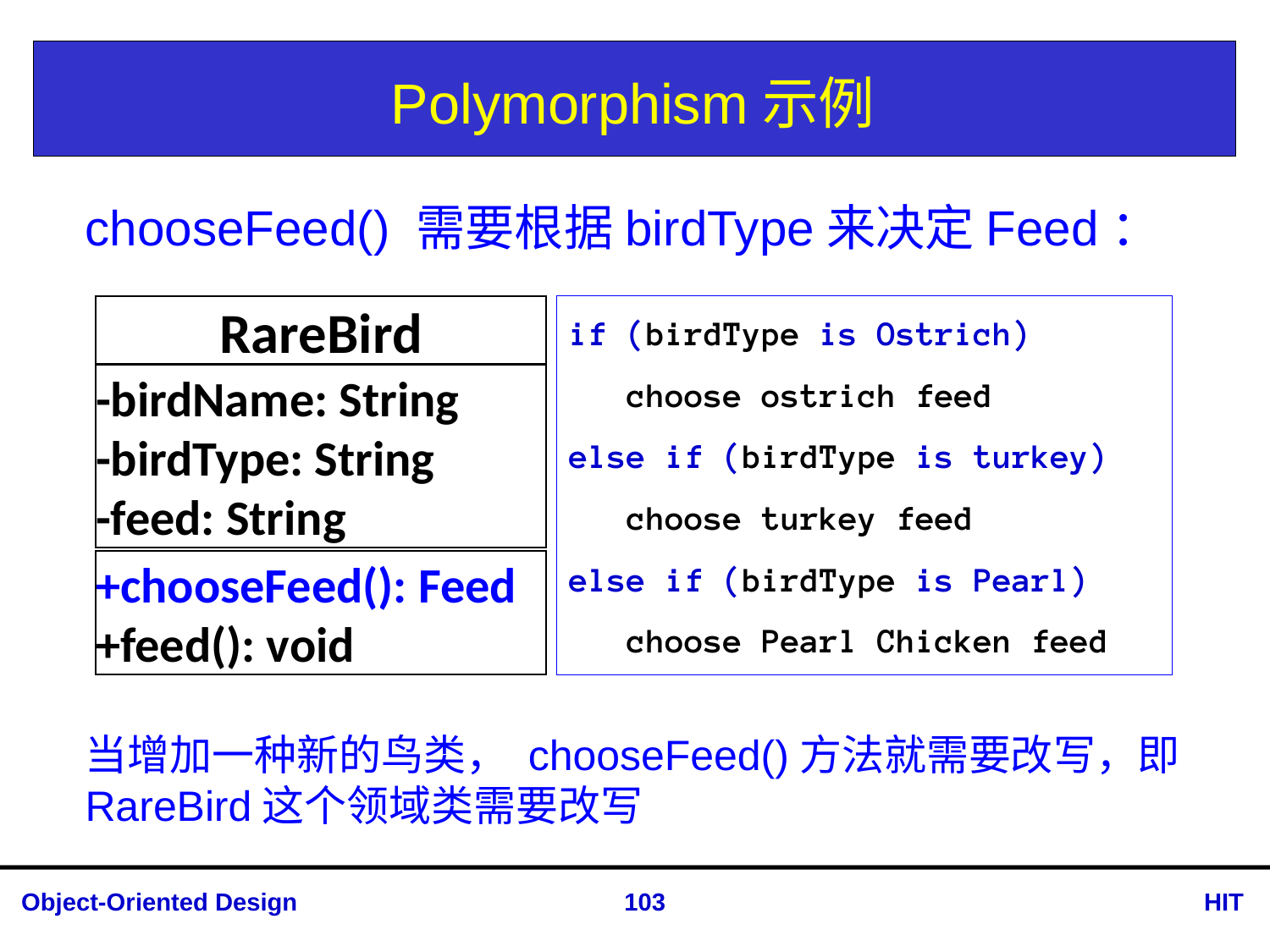

# Polymorphism示例
chooseFeed() 需要根据birdType来决定Feed：
RareBird
if (birdType is Ostrich)
   choose ostrich feed
else if (birdType is turkey)
   choose turkey feed
else if (birdType is Pearl)
   choose Pearl Chicken feed
-birdName: String
-birdType: String
-feed: String
+chooseFeed(): Feed
+feed(): void
当增加一种新的鸟类， chooseFeed()方法就需要改写，即RareBird这个领域类需要改写